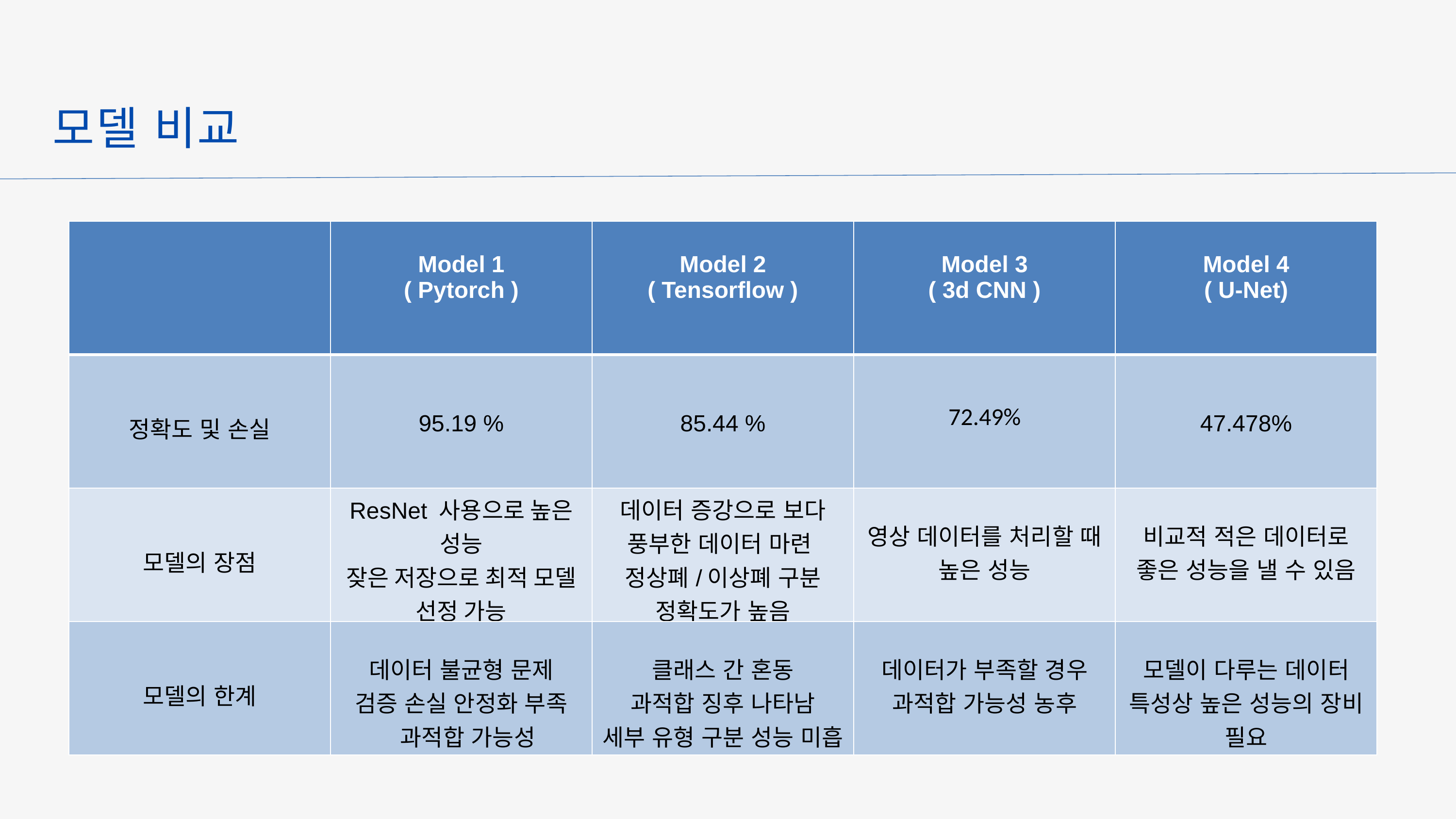

모델 비교

|  | Model 1 ( Pytorch ) | Model 2 ( Tensorflow ) | Model 3 ( 3d CNN ) | Model 4 ( U-Net) |
| --- | --- | --- | --- | --- |
| 정확도 및 손실 | 95.19 % | 85.44 % | 72.49% | 47.478% |
| 모델의 장점 | ResNet 사용으로 높은 성능 잦은 저장으로 최적 모델 선정 가능 | 데이터 증강으로 보다 풍부한 데이터 마련 정상폐/이상폐 구분 정확도가 높음 | 영상 데이터를 처리할 때 높은 성능 | 비교적 적은 데이터로 좋은 성능을 낼 수 있음 |
| 모델의 한계 | 데이터 불균형 문제 검증 손실 안정화 부족 과적합 가능성 | 클래스 간 혼동 과적합 징후 나타남 세부 유형 구분 성능 미흡 | 데이터가 부족할 경우 과적합 가능성 농후 | 모델이 다루는 데이터 특성상 높은 성능의 장비 필요 |